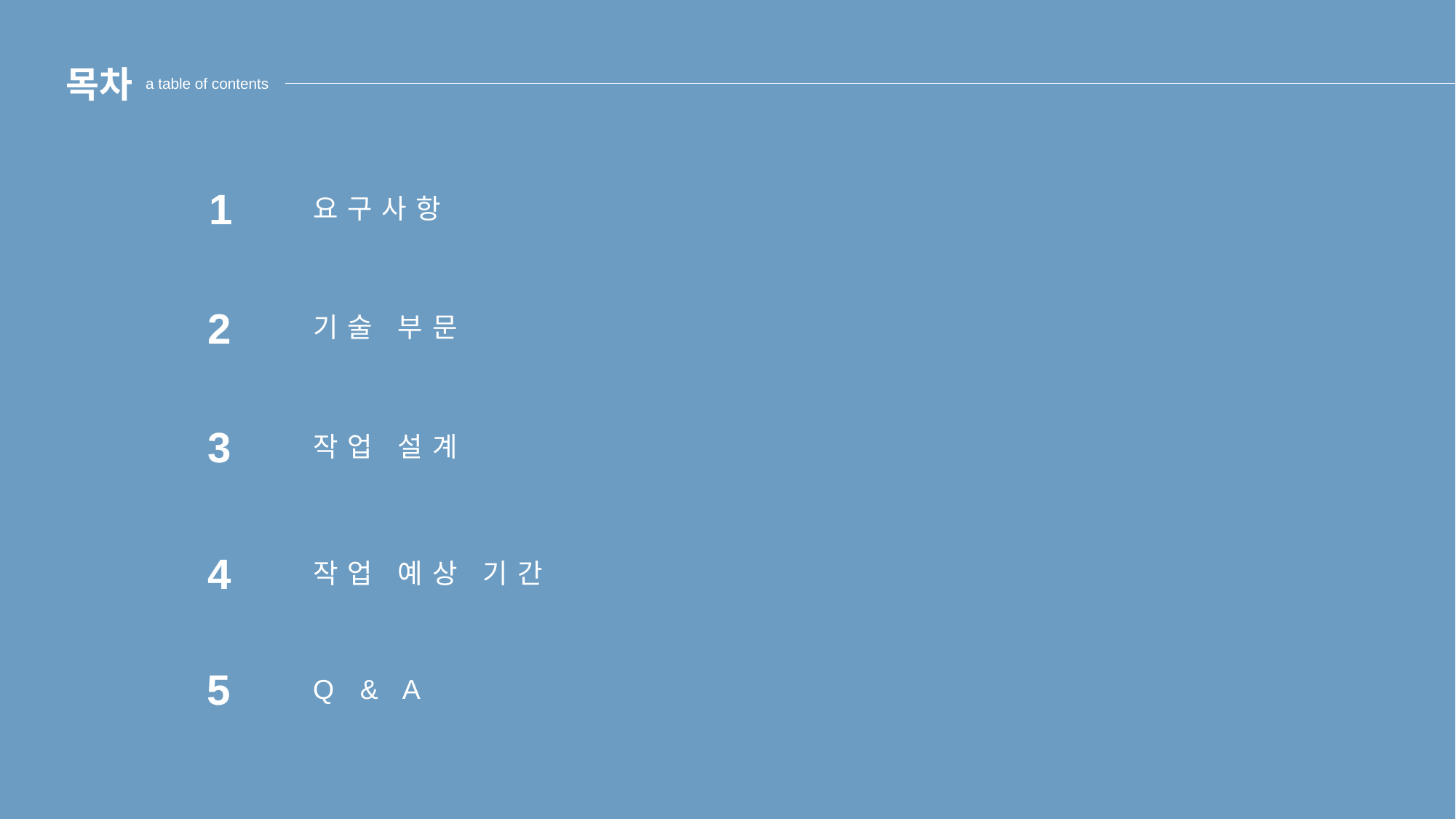

목차
 a table of contents
1
요구사항
2
기술 부문
3
작업 설계
4
작업 예상 기간
5
Q & A